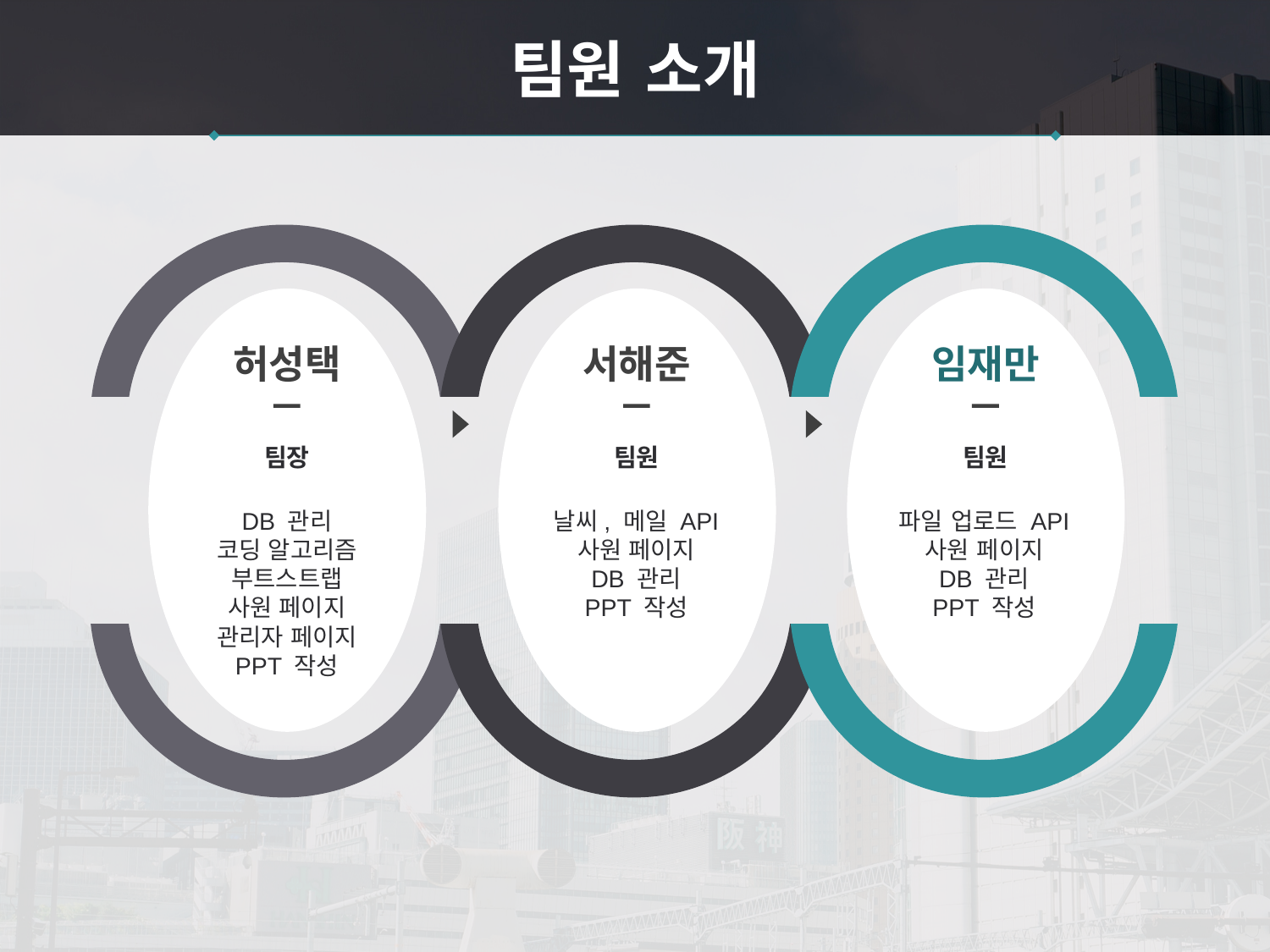

팀원 소개

허성택
서해준
임재만

팀장
팀원
팀원
파일 업로드 API
사원 페이지
DB 관리
PPT 작성
날씨, 메일 API
사원 페이지
DB 관리
PPT 작성
DB 관리
코딩 알고리즘
부트스트랩
사원 페이지
관리자 페이지
PPT 작성